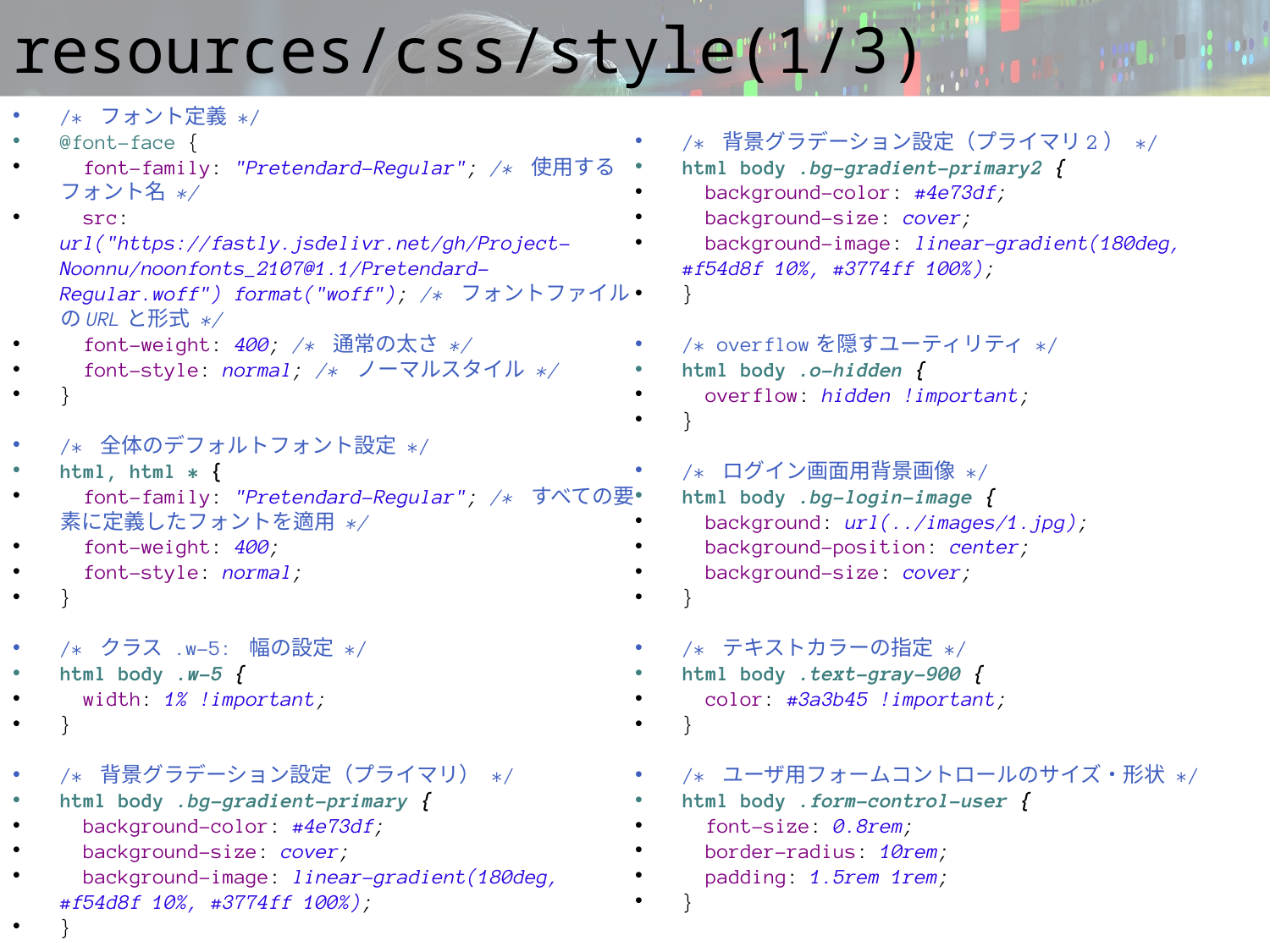

# resources/css/style(1/3)
/* フォント定義 */
@font-face {
  font-family: "Pretendard-Regular"; /* 使用するフォント名 */
  src: url("https://fastly.jsdelivr.net/gh/Project-Noonnu/noonfonts_2107@1.1/Pretendard-Regular.woff") format("woff"); /* フォントファイルのURLと形式 */
  font-weight: 400; /* 通常の太さ */
  font-style: normal; /* ノーマルスタイル */
}

/* 全体のデフォルトフォント設定 */
html, html * {
  font-family: "Pretendard-Regular"; /* すべての要素に定義したフォントを適用 */
  font-weight: 400;
  font-style: normal;
}

/* クラス .w-5: 幅の設定 */
html body .w-5 {
  width: 1% !important;
}

/* 背景グラデーション設定（プライマリ） */
html body .bg-gradient-primary {
  background-color: #4e73df;
  background-size: cover;
  background-image: linear-gradient(180deg, #f54d8f 10%, #3774ff 100%);
}

/* 背景グラデーション設定（プライマリ2） */
html body .bg-gradient-primary2 {
  background-color: #4e73df;
  background-size: cover;
  background-image: linear-gradient(180deg, #f54d8f 10%, #3774ff 100%);
}

/* overflowを隠すユーティリティ */
html body .o-hidden {
  overflow: hidden !important;
}

/* ログイン画面用背景画像 */
html body .bg-login-image {
  background: url(../images/1.jpg);
  background-position: center;
  background-size: cover;
}

/* テキストカラーの指定 */
html body .text-gray-900 {
  color: #3a3b45 !important;
}

/* ユーザ用フォームコントロールのサイズ・形状 */
html body .form-control-user {
  font-size: 0.8rem;
  border-radius: 10rem;
  padding: 1.5rem 1rem;
}